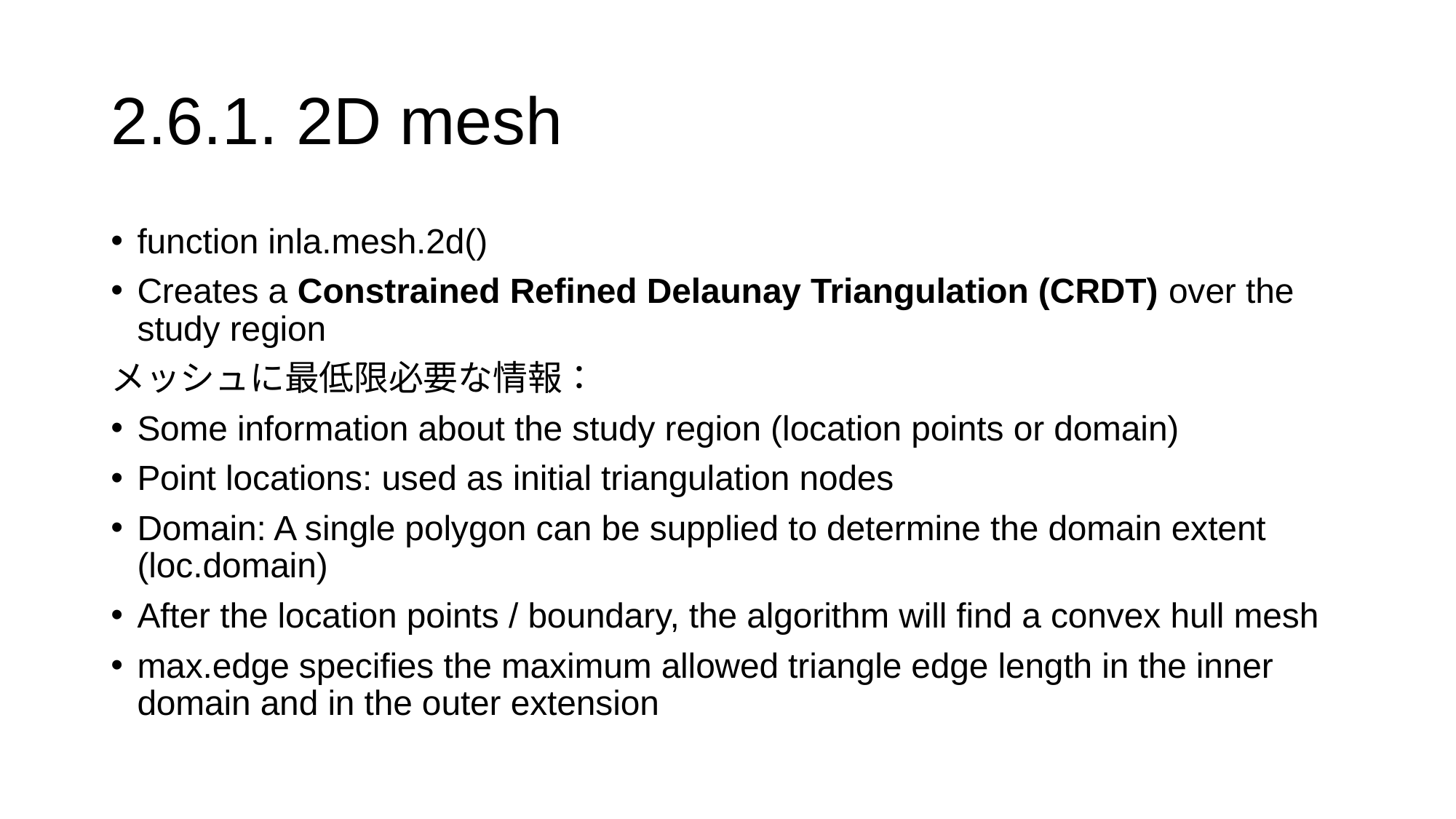

# 2.6.1. 2D mesh
function inla.mesh.2d()
Creates a Constrained Refined Delaunay Triangulation (CRDT) over the study region
メッシュに最低限必要な情報：
Some information about the study region (location points or domain)
Point locations: used as initial triangulation nodes
Domain: A single polygon can be supplied to determine the domain extent (loc.domain)
After the location points / boundary, the algorithm will find a convex hull mesh
max.edge specifies the maximum allowed triangle edge length in the inner domain and in the outer extension